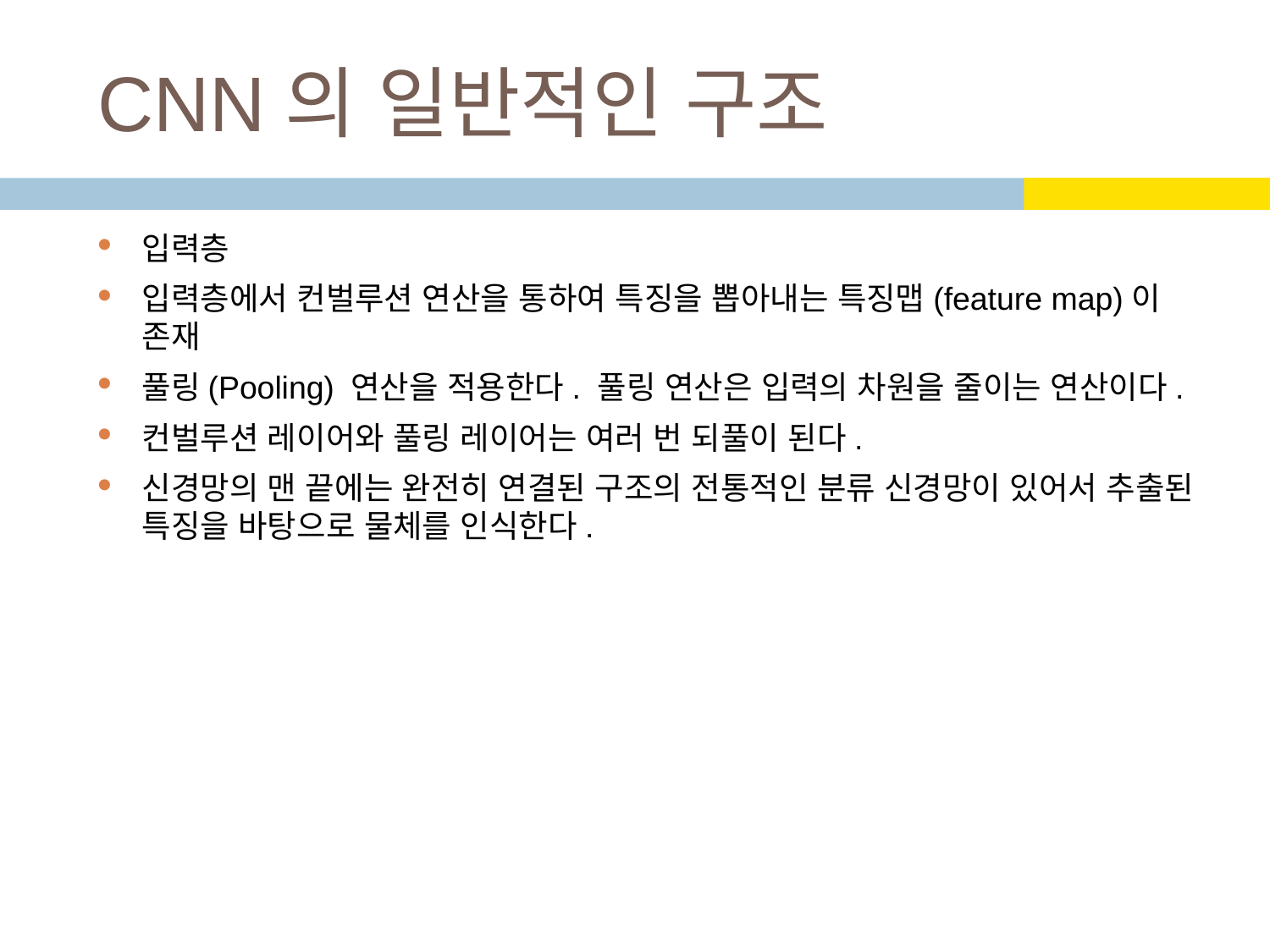

# CNN의 일반적인 구조
입력층
입력층에서 컨벌루션 연산을 통하여 특징을 뽑아내는 특징맵(feature map)이 존재
풀링(Pooling) 연산을 적용한다. 풀링 연산은 입력의 차원을 줄이는 연산이다.
컨벌루션 레이어와 풀링 레이어는 여러 번 되풀이 된다.
신경망의 맨 끝에는 완전히 연결된 구조의 전통적인 분류 신경망이 있어서 추출된 특징을 바탕으로 물체를 인식한다.